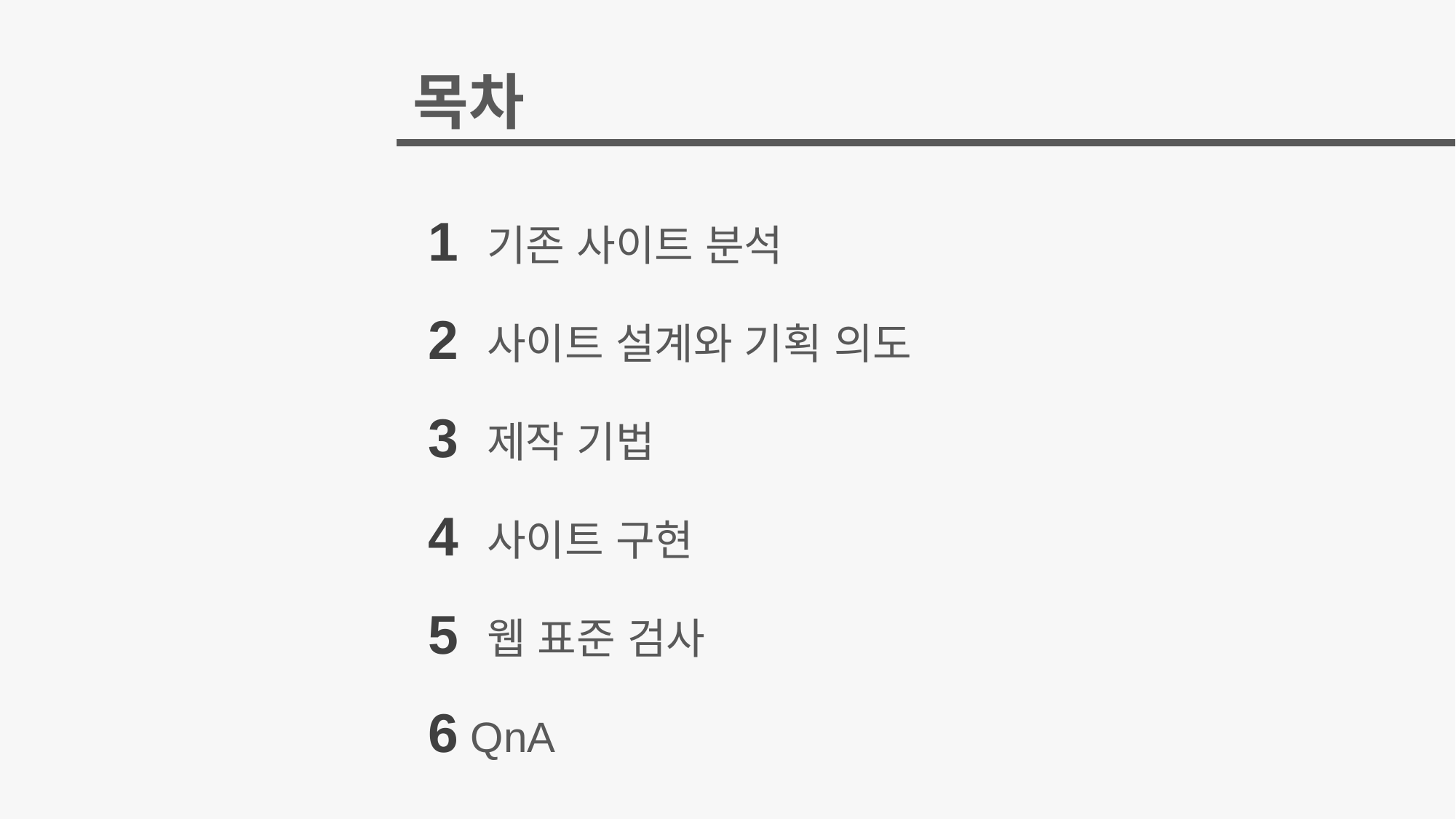

목차
1 기존 사이트 분석
2 사이트 설계와 기획 의도
3 제작 기법
4 사이트 구현
5 웹 표준 검사
6 QnA